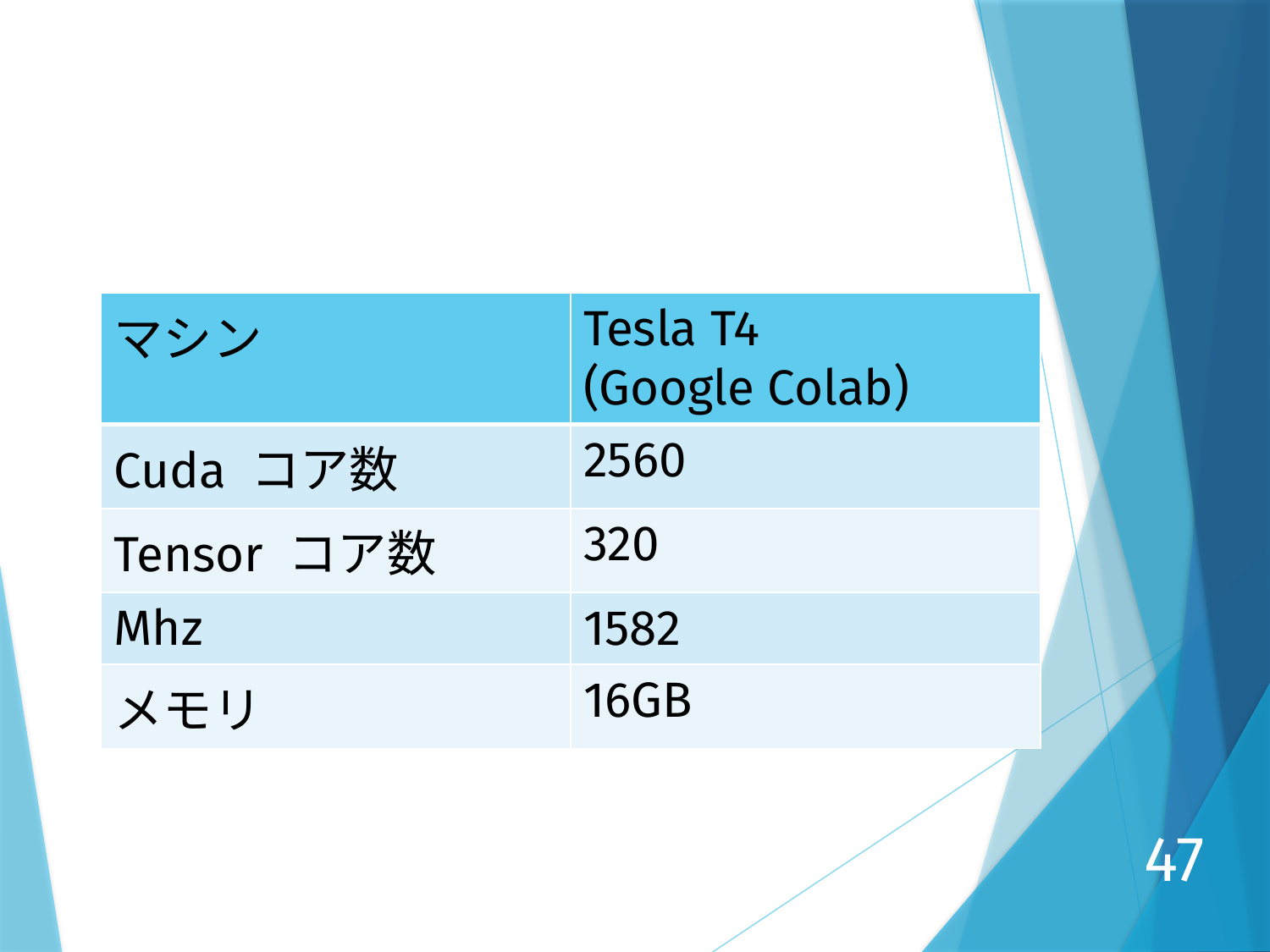

| マシン | Tesla T4 (Google Colab) |
| --- | --- |
| Cuda コア数 | 2560 |
| Tensor コア数 | 320 |
| Mhz | 1582 |
| メモリ | 16GB |
47